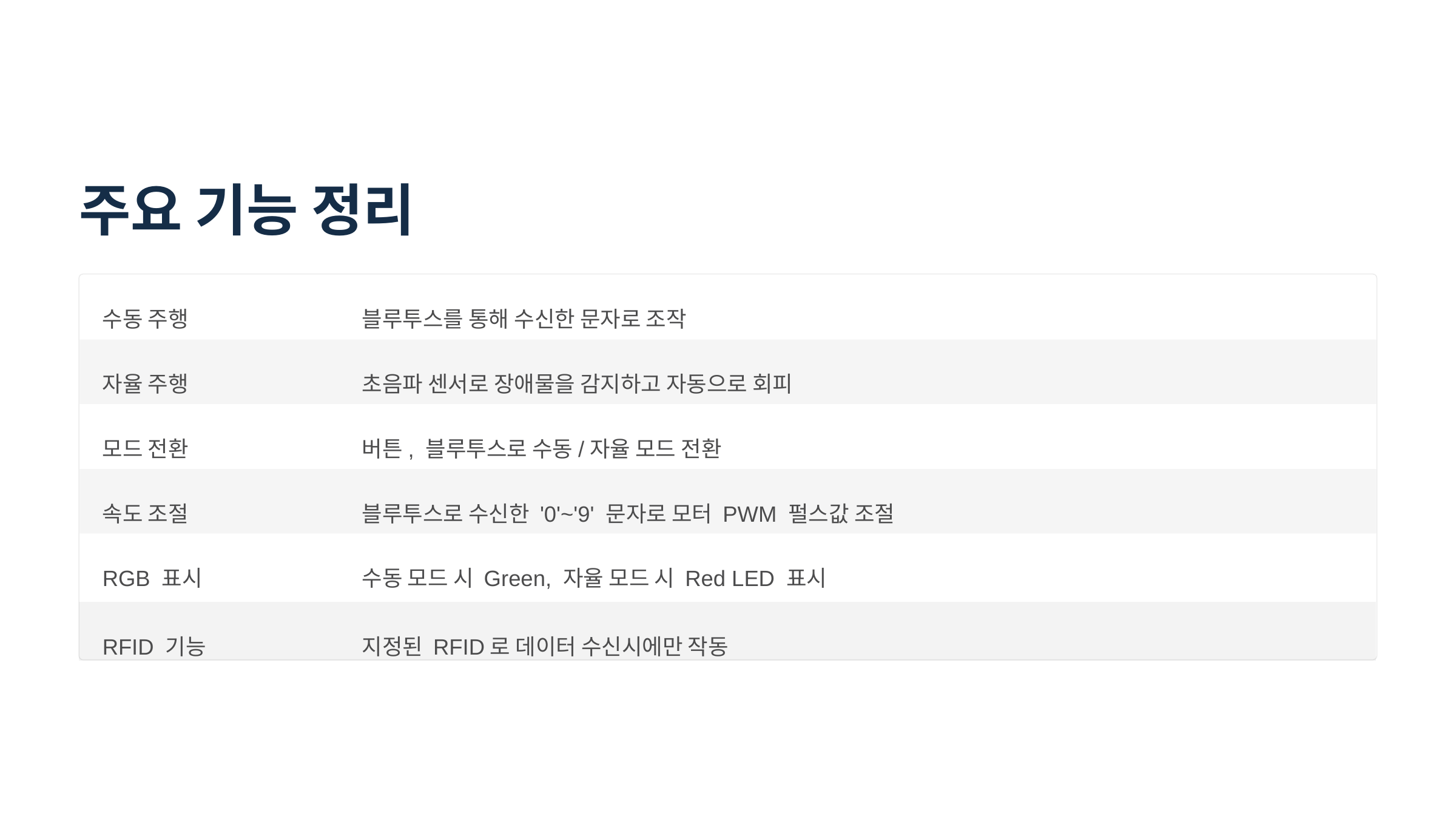

주요 기능 정리

수동 주행
블루투스를 통해 수신한 문자로 조작

자율 주행
초음파 센서로 장애물을 감지하고 자동으로 회피

모드 전환
버튼, 블루투스로 수동/자율 모드 전환

속도 조절
블루투스로 수신한 '0'~'9' 문자로 모터 PWM 펄스값 조절

RGB 표시
수동 모드 시 Green, 자율 모드 시 Red LED 표시

RFID 기능
지정된 RFID로 데이터 수신시에만 작동